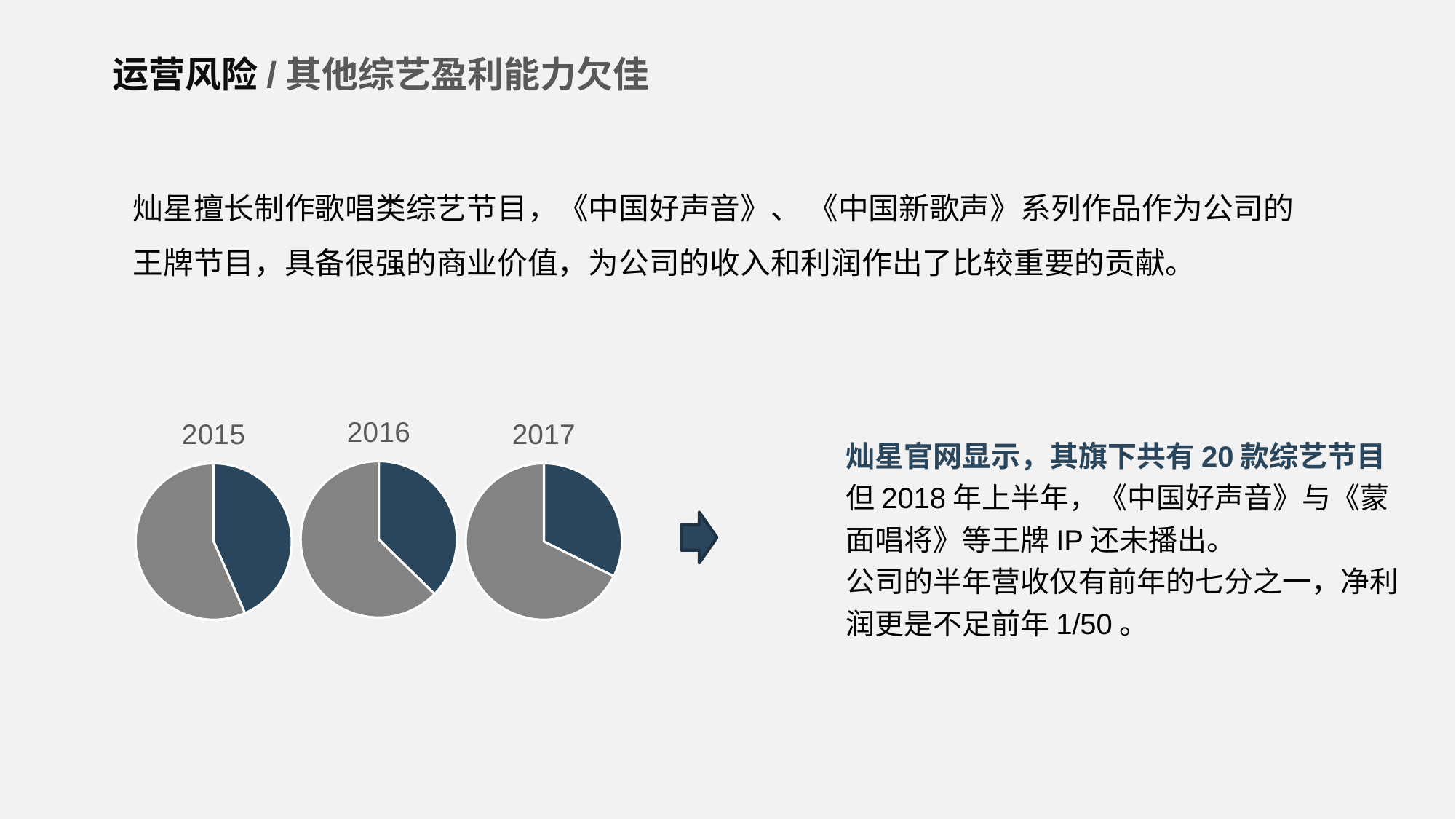

运营风险/其他综艺盈利能力欠佳
灿星擅长制作歌唱类综艺节目，《中国好声音》、 《中国新歌声》系列作品作为公司的王牌节目，具备很强的商业价值，为公司的收入和利润作出了比较重要的贡献。

### Chart: 2016

| Category | 2015《好声音》收入比例 |
|---|---|
| 《好声音》 | 0.3733 |
| 其他 | 0.6267 |

### Chart: 2015

| Category | 2015《好声音》收入比例 |
|---|---|
| 《好声音》 | 0.4343 |
| 其他 | 0.5657 |

### Chart: 2017

| Category | 2015《好声音》收入比例 |
|---|---|
| 《好声音》 | 0.3233 |
| 其他 | 0.6767 |
灿星官网显示，其旗下共有20款综艺节目
但2018年上半年，《中国好声音》与《蒙面唱将》等王牌IP还未播出。
公司的半年营收仅有前年的七分之一，净利润更是不足前年1/50。